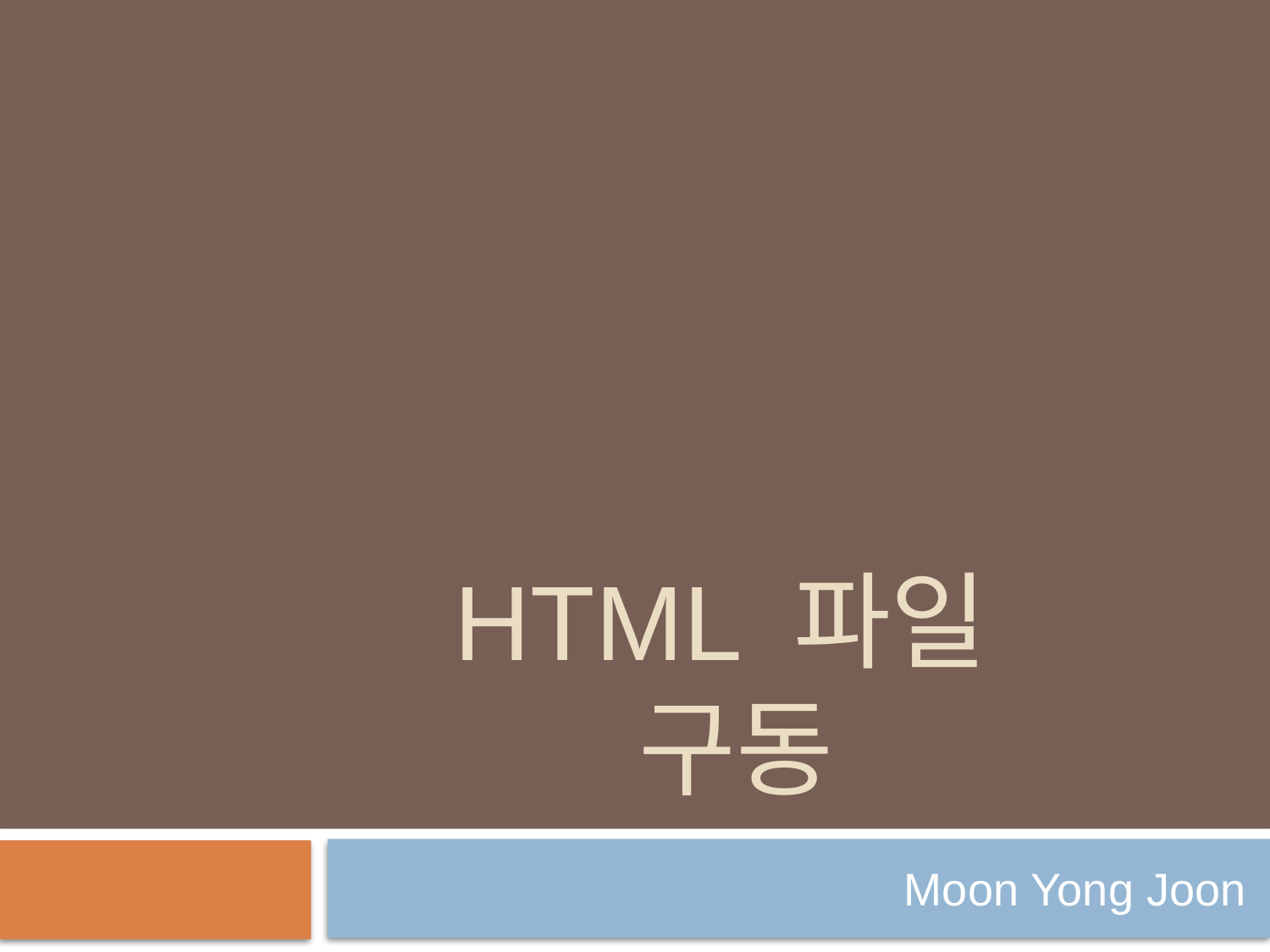

# Html 파일 구동
Moon Yong Joon